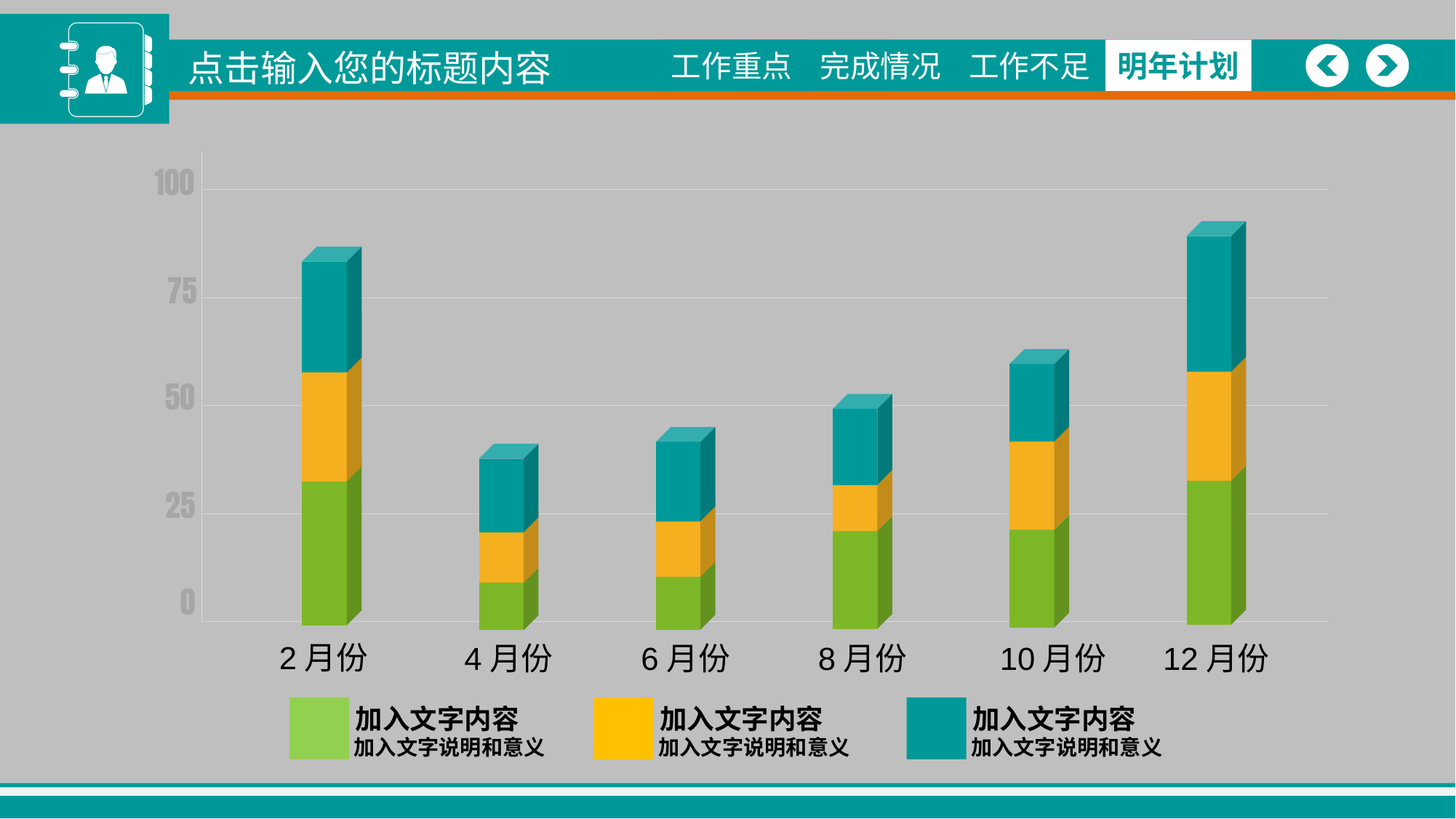

点击输入您的标题内容
工作重点
工作概述
完成情况
完成情况
工作不足
工作不足
明年计划
明年计划

 100
 75
 50
 25
 0

2月份
4月份
6月份
8月份
10月份
12月份
加入文字内容
加入文字内容
加入文字内容

加入文字说明和意义
加入文字说明和意义
加入文字说明和意义
30